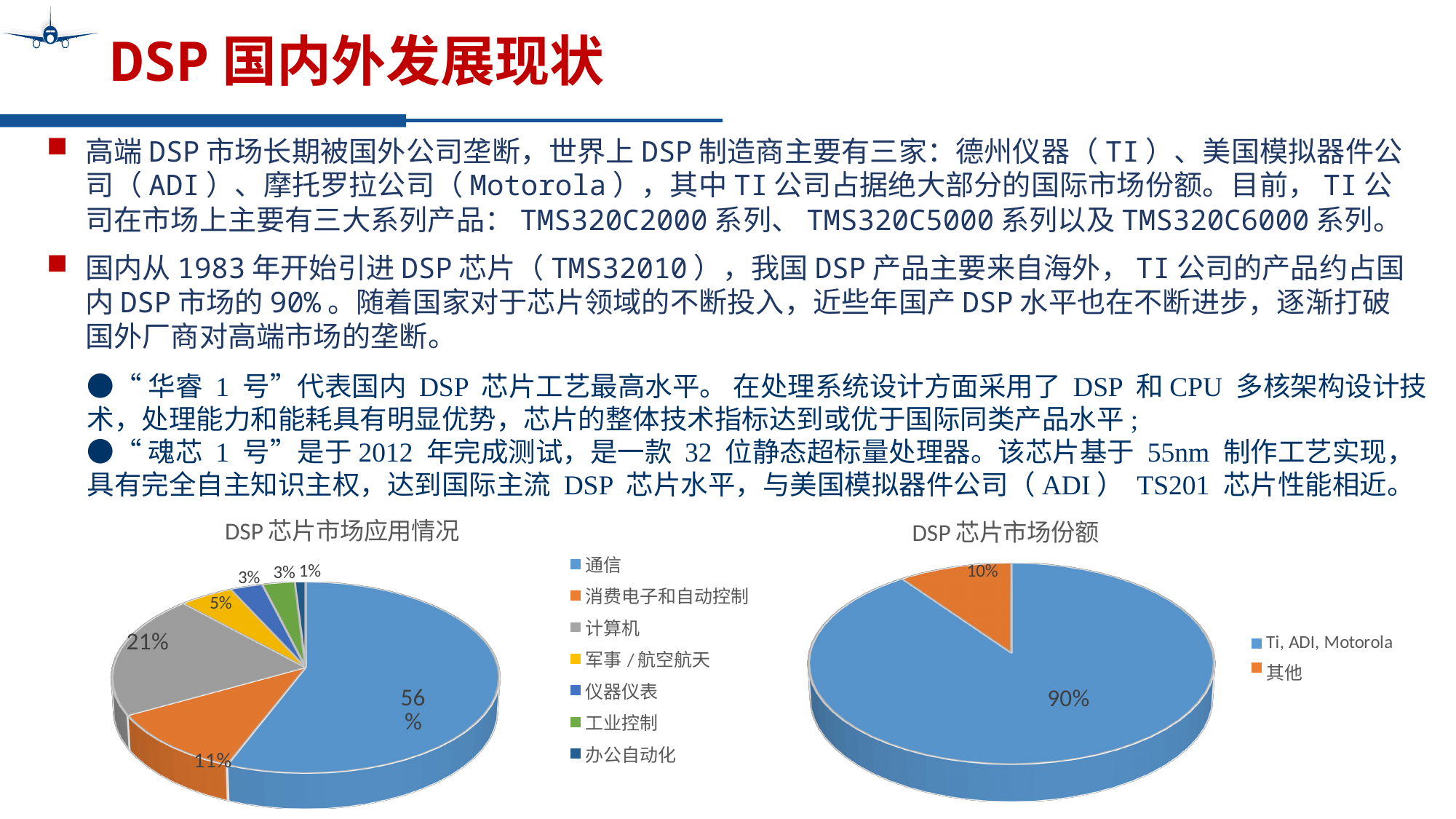

# DSP国内外发展现状
高端DSP市场长期被国外公司垄断，世界上DSP制造商主要有三家：德州仪器（TI）、美国模拟器件公司（ADI）、摩托罗拉公司（Motorola），其中TI公司占据绝大部分的国际市场份额。目前，TI公司在市场上主要有三大系列产品：TMS320C2000系列、TMS320C5000系列以及TMS320C6000系列。
国内从1983年开始引进DSP芯片（TMS32010），我国DSP产品主要来自海外，TI公司的产品约占国内DSP市场的90%。随着国家对于芯片领域的不断投入，近些年国产DSP水平也在不断进步，逐渐打破国外厂商对高端市场的垄断。
●“华睿 1 号”代表国内 DSP 芯片工艺最高水平。 在处理系统设计方面采用了 DSP 和CPU 多核架构设计技术，处理能力和能耗具有明显优势，芯片的整体技术指标达到或优于国际同类产品水平;
●“魂芯 1 号”是于2012 年完成测试，是一款 32 位静态超标量处理器。该芯片基于 55nm 制作工艺实现，具有完全自主知识主权，达到国际主流 DSP 芯片水平，与美国模拟器件公司（ADI） TS201 芯片性能相近。

[unsupported chart]

[unsupported chart]